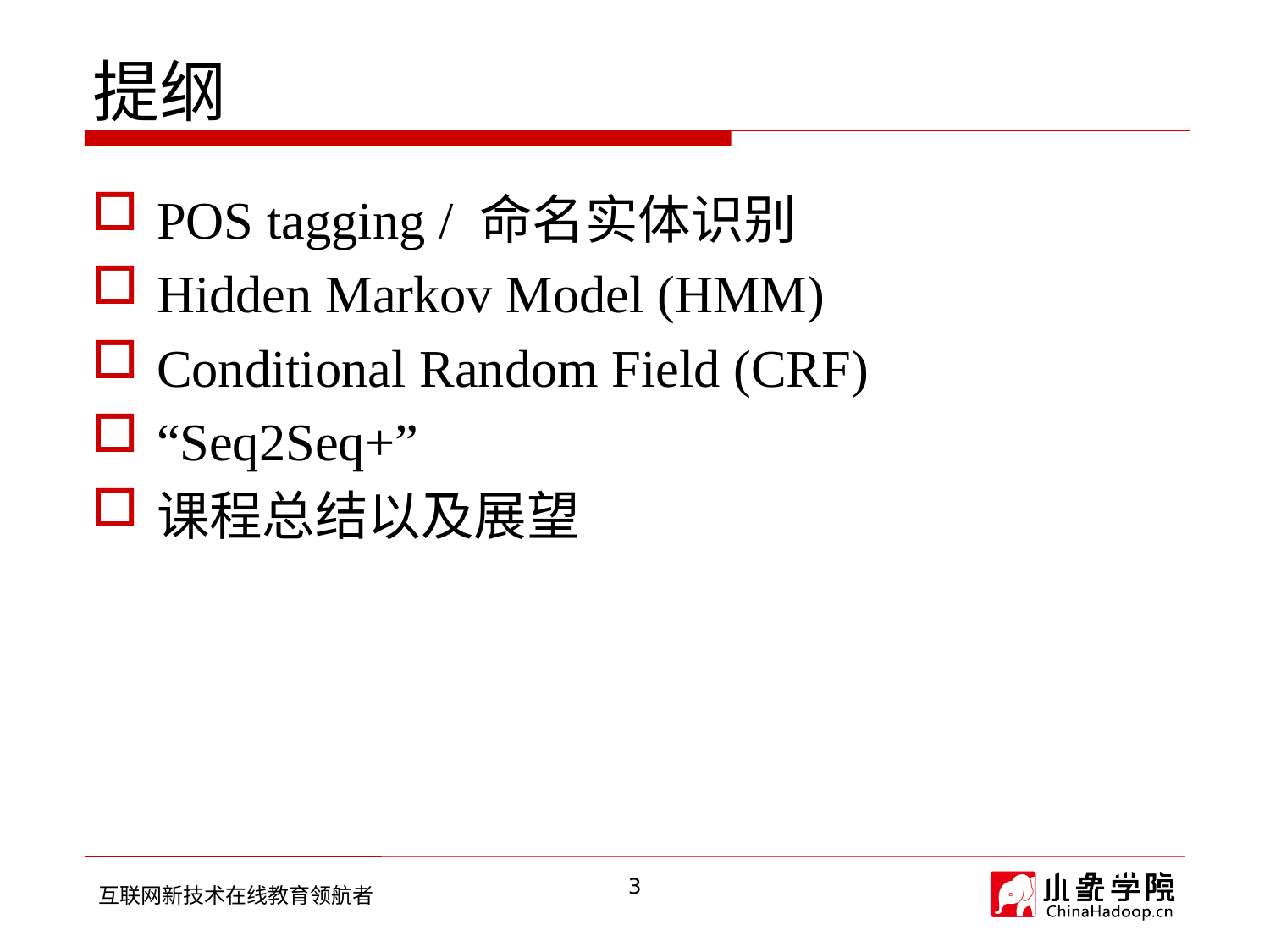

# 提纲
POS tagging / 命名实体识别
Hidden Markov Model (HMM)
Conditional Random Field (CRF)
“Seq2Seq+”
课程总结以及展望

3